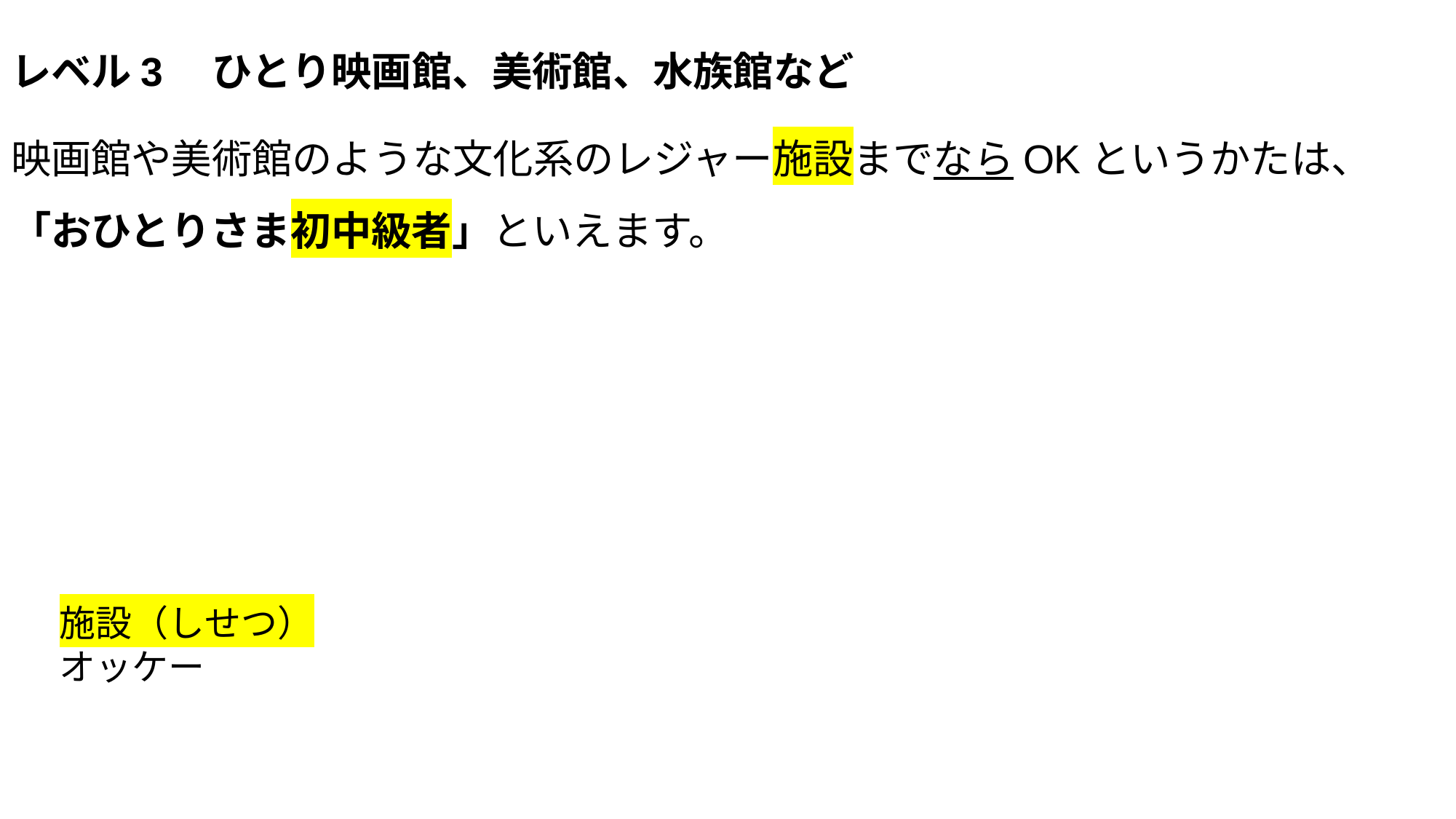

レベル3　ひとり映画館、美術館、水族館など
映画館や美術館のような文化系のレジャー施設までならOKというかたは、「おひとりさま初中級者」といえます。
施設（しせつ）
オッケー